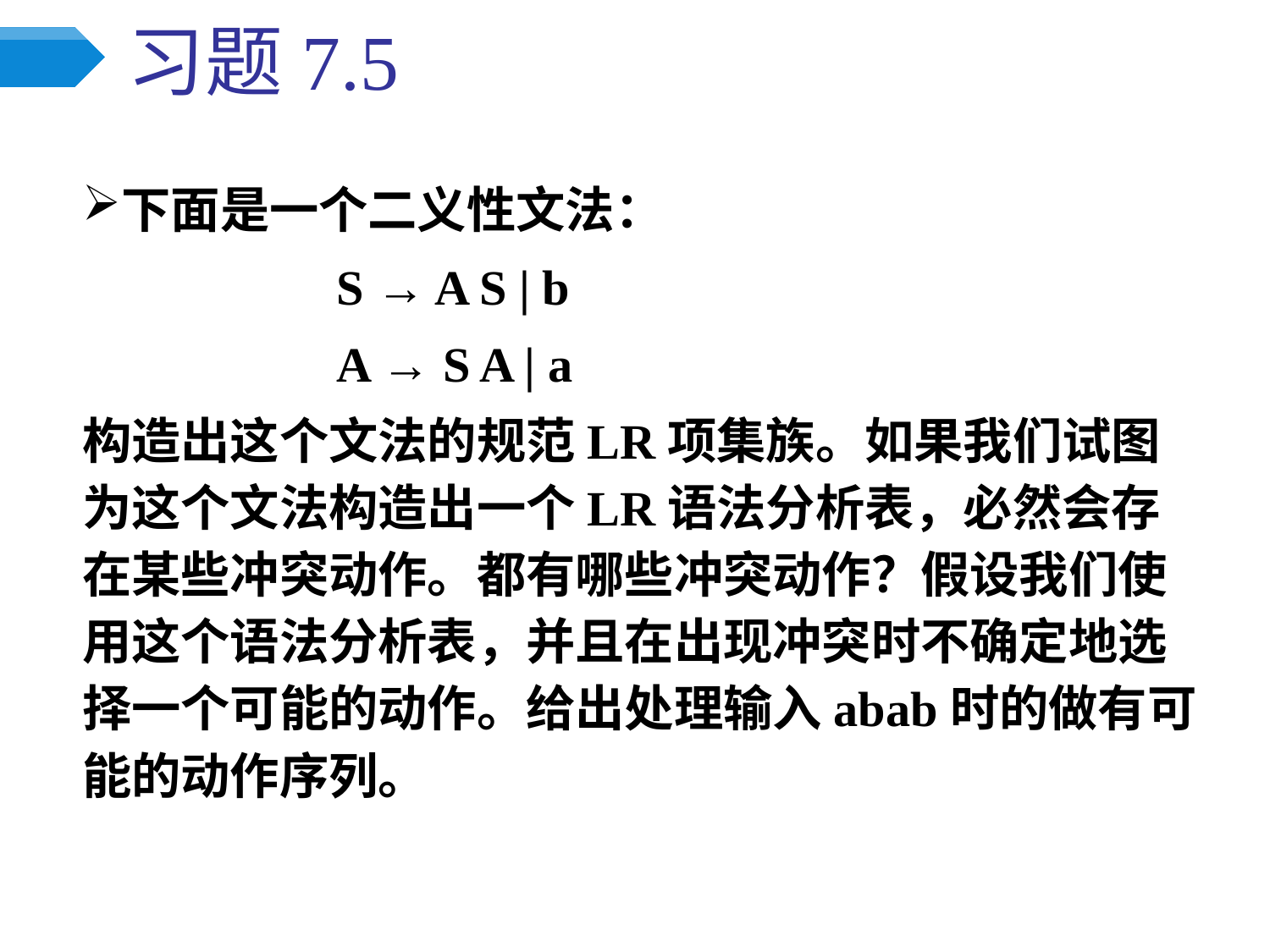

# 习题7.5
下面是一个二义性文法：
		S → A S | b
		A → S A | a
构造出这个文法的规范LR项集族。如果我们试图为这个文法构造出一个LR语法分析表，必然会存在某些冲突动作。都有哪些冲突动作？假设我们使用这个语法分析表，并且在出现冲突时不确定地选择一个可能的动作。给出处理输入abab时的做有可能的动作序列。